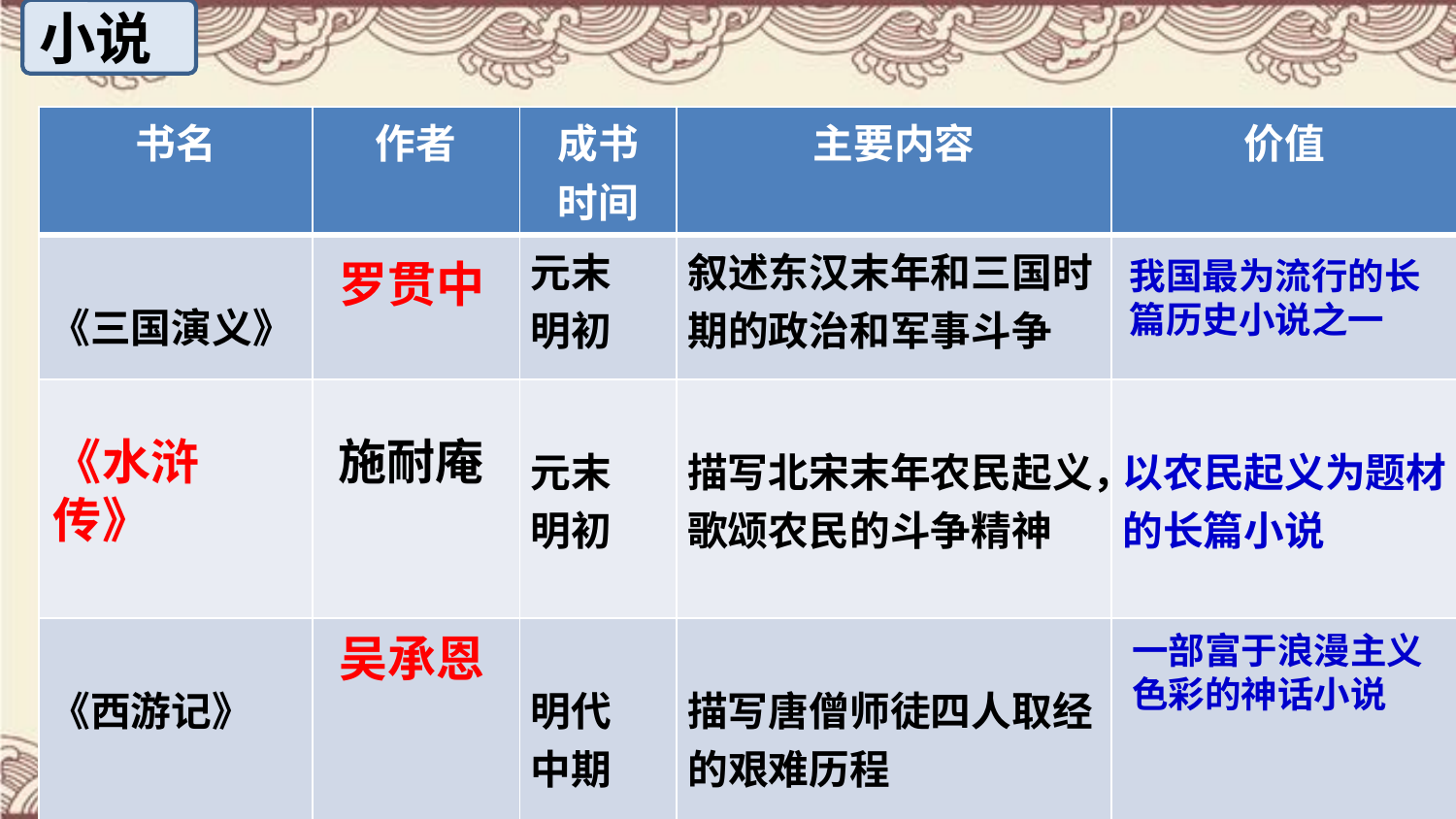

小说
| 书名 | 作者 | 成书 时间 | 主要内容 | 价值 |
| --- | --- | --- | --- | --- |
| 《三国演义》 |  | 元末 明初 | 叙述东汉末年和三国时期的政治和军事斗争 |  |
|  |  | 元末 明初 | 描写北宋末年农民起义，歌颂农民的斗争精神 | 以农民起义为题材的长篇小说 |
| 《西游记》 |  | 明代 中期 | 描写唐僧师徒四人取经的艰难历程 |  |
罗贯中
我国最为流行的长篇历史小说之一
《水浒传》
施耐庵
吴承恩
一部富于浪漫主义色彩的神话小说